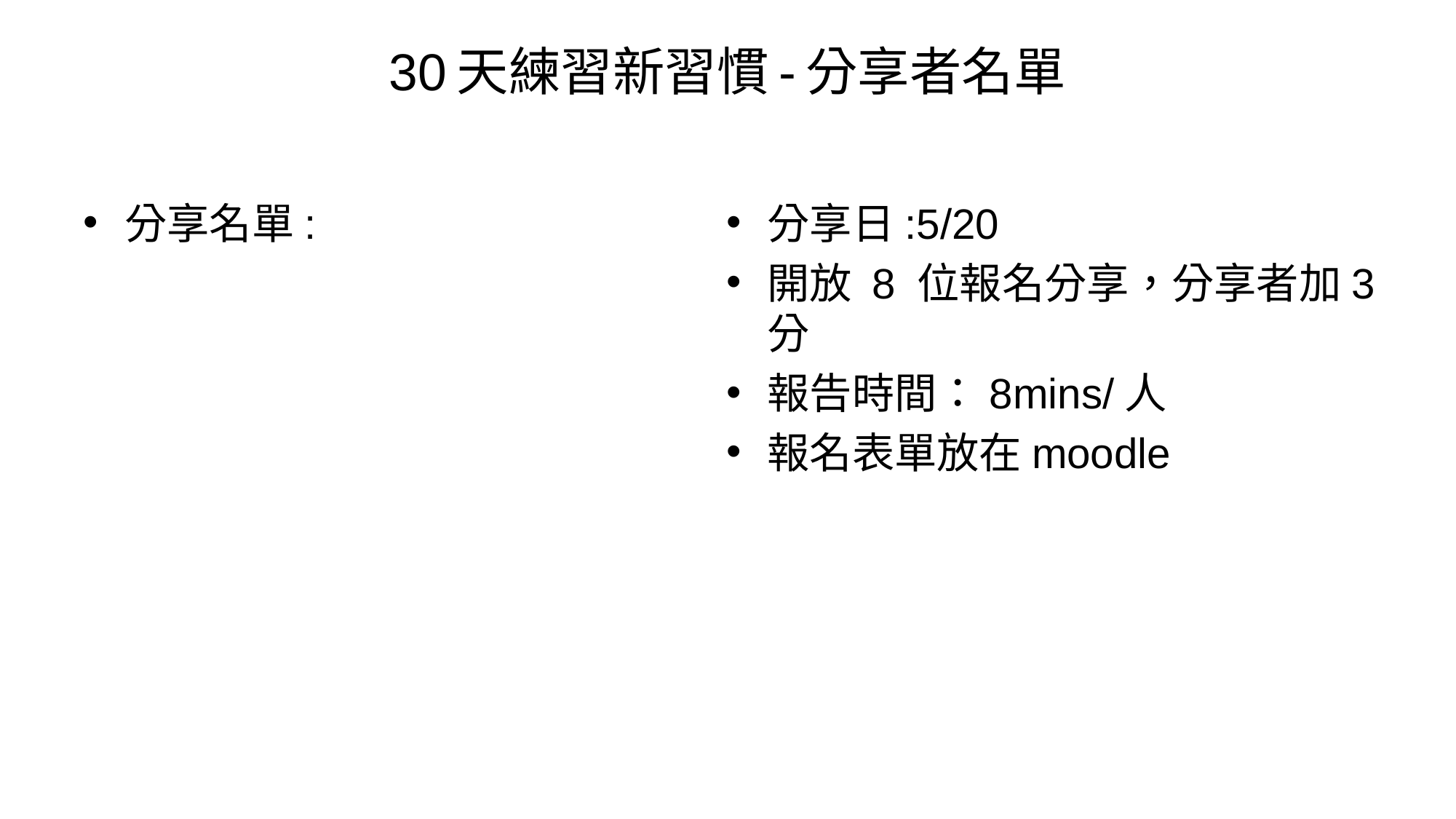

# 30天練習新習慣-分享者名單
分享名單:
分享日:5/20
開放 8 位報名分享，分享者加3分
報告時間：8mins/人
報名表單放在moodle